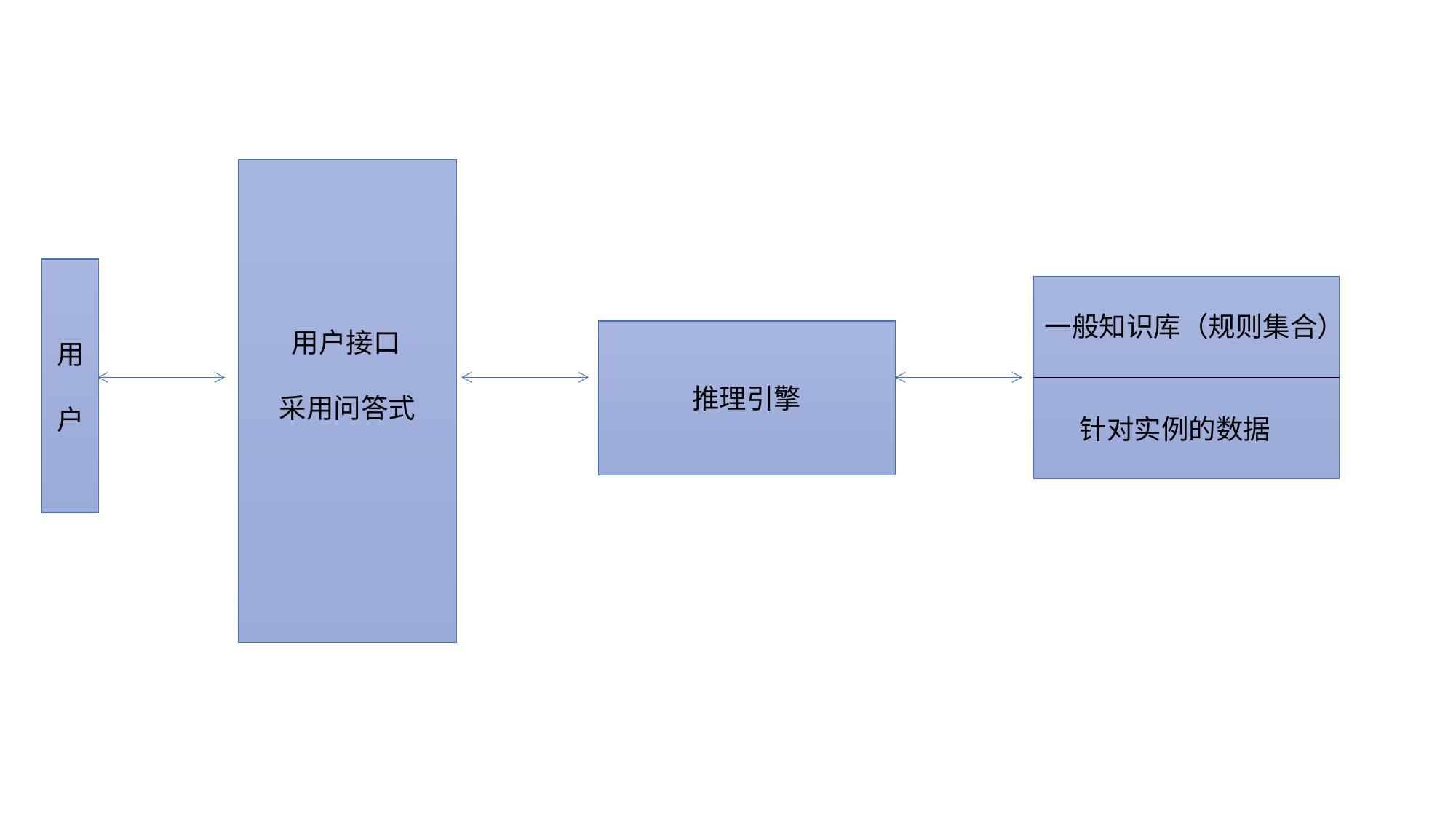

一般知识库（规则集合）
        用户接口

      采用问答式

用

户
  推理引擎
针对实例的数据